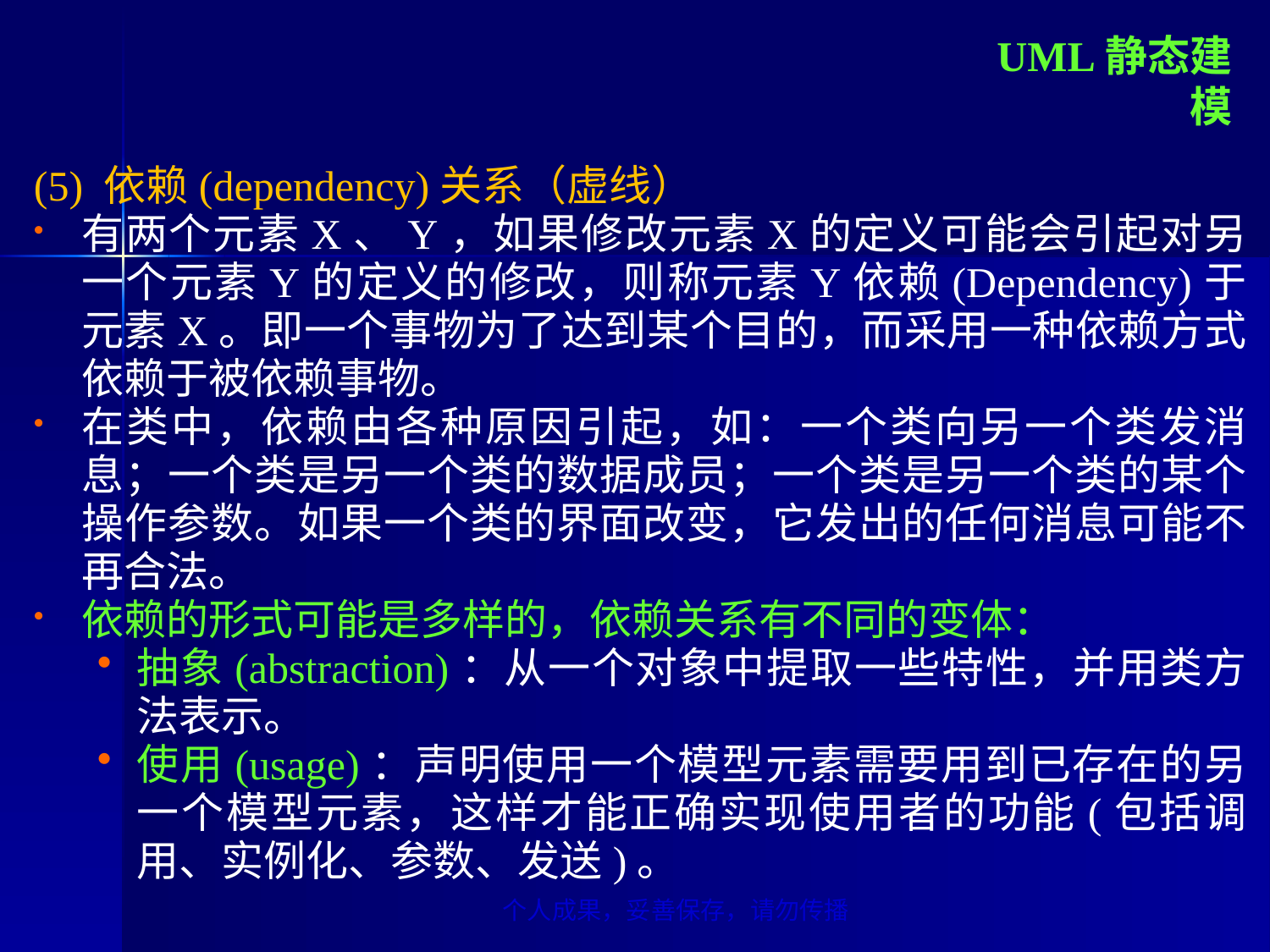

UML静态建模
(5) 依赖(dependency)关系（虚线）
有两个元素X、Y，如果修改元素X的定义可能会引起对另一个元素Y的定义的修改，则称元素Y依赖(Dependency)于元素X。即一个事物为了达到某个目的，而采用一种依赖方式依赖于被依赖事物。
在类中，依赖由各种原因引起，如：一个类向另一个类发消息；一个类是另一个类的数据成员；一个类是另一个类的某个操作参数。如果一个类的界面改变，它发出的任何消息可能不再合法。
依赖的形式可能是多样的，依赖关系有不同的变体：
抽象(abstraction)：从一个对象中提取一些特性，并用类方法表示。
使用(usage)：声明使用一个模型元素需要用到已存在的另一个模型元素，这样才能正确实现使用者的功能(包括调用、实例化、参数、发送)。

个人成果，妥善保存，请勿传播